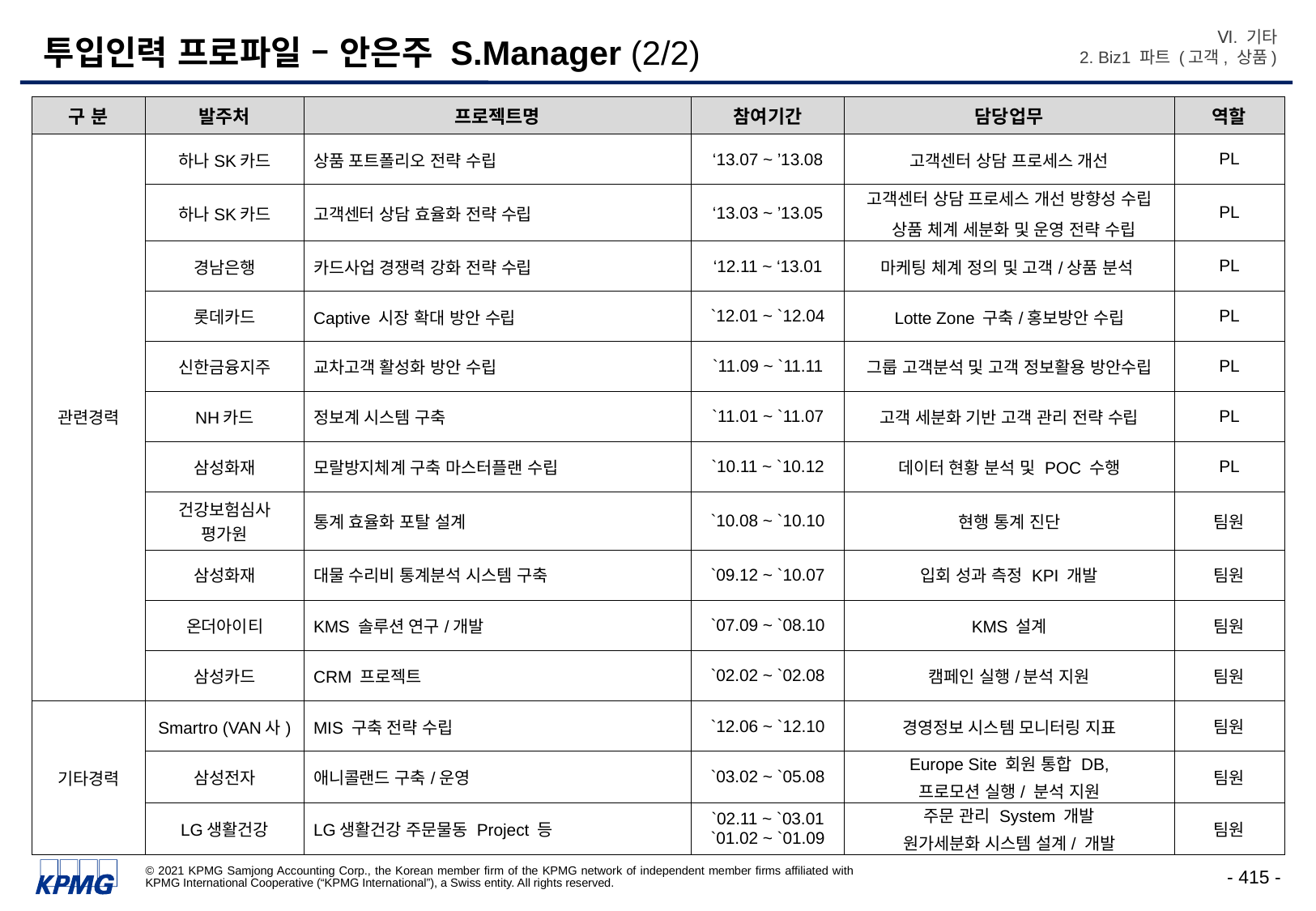

Ⅵ. 기타
2. Biz1 파트 (고객, 상품)
# 투입인력 프로파일 – 안은주 S.Manager (2/2)
| 구 분 | 발주처 | 프로젝트명 | 참여기간 | 담당업무 | 역할 |
| --- | --- | --- | --- | --- | --- |
| 관련경력 | 하나SK카드 | 상품 포트폴리오 전략 수립 | ‘13.07 ~ ’13.08 | 고객센터 상담 프로세스 개선 | PL |
|  | 하나SK카드 | 고객센터 상담 효율화 전략 수립 | ‘13.03 ~ ’13.05 | 고객센터 상담 프로세스 개선 방향성 수립 상품 체계 세분화 및 운영 전략 수립 | PL |
|  | 경남은행 | 카드사업 경쟁력 강화 전략 수립 | ‘12.11 ~ ‘13.01 | 마케팅 체계 정의 및 고객/상품 분석 | PL |
|  | 롯데카드 | Captive 시장 확대 방안 수립 | `12.01 ~ `12.04 | Lotte Zone 구축/홍보방안 수립 | PL |
|  | 신한금융지주 | 교차고객 활성화 방안 수립 | `11.09 ~ `11.11 | 그룹 고객분석 및 고객 정보활용 방안수립 | PL |
|  | NH카드 | 정보계 시스템 구축 | `11.01 ~ `11.07 | 고객 세분화 기반 고객 관리 전략 수립 | PL |
|  | 삼성화재 | 모랄방지체계 구축 마스터플랜 수립 | `10.11 ~ `10.12 | 데이터 현황 분석 및 POC 수행 | PL |
|  | 건강보험심사 평가원 | 통계 효율화 포탈 설계 | `10.08 ~ `10.10 | 현행 통계 진단 | 팀원 |
|  | 삼성화재 | 대물 수리비 통계분석 시스템 구축 | `09.12 ~ `10.07 | 입회 성과 측정 KPI 개발 | 팀원 |
|  | 온더아이티 | KMS 솔루션 연구/개발 | `07.09 ~ `08.10 | KMS 설계 | 팀원 |
|  | 삼성카드 | CRM 프로젝트 | `02.02 ~ `02.08 | 캠페인 실행/분석 지원 | 팀원 |
| 기타경력 | Smartro (VAN사) | MIS 구축 전략 수립 | `12.06 ~ `12.10 | 경영정보 시스템 모니터링 지표 | 팀원 |
|  | 삼성전자 | 애니콜랜드 구축/운영 | `03.02 ~ `05.08 | Europe Site 회원 통합 DB, 프로모션 실행/ 분석 지원 | 팀원 |
|  | LG생활건강 | LG생활건강 주문물동 Project 등 | `02.11 ~ `03.01 `01.02 ~ `01.09 | 주문 관리 System 개발 원가세분화 시스템 설계/ 개발 | 팀원 |